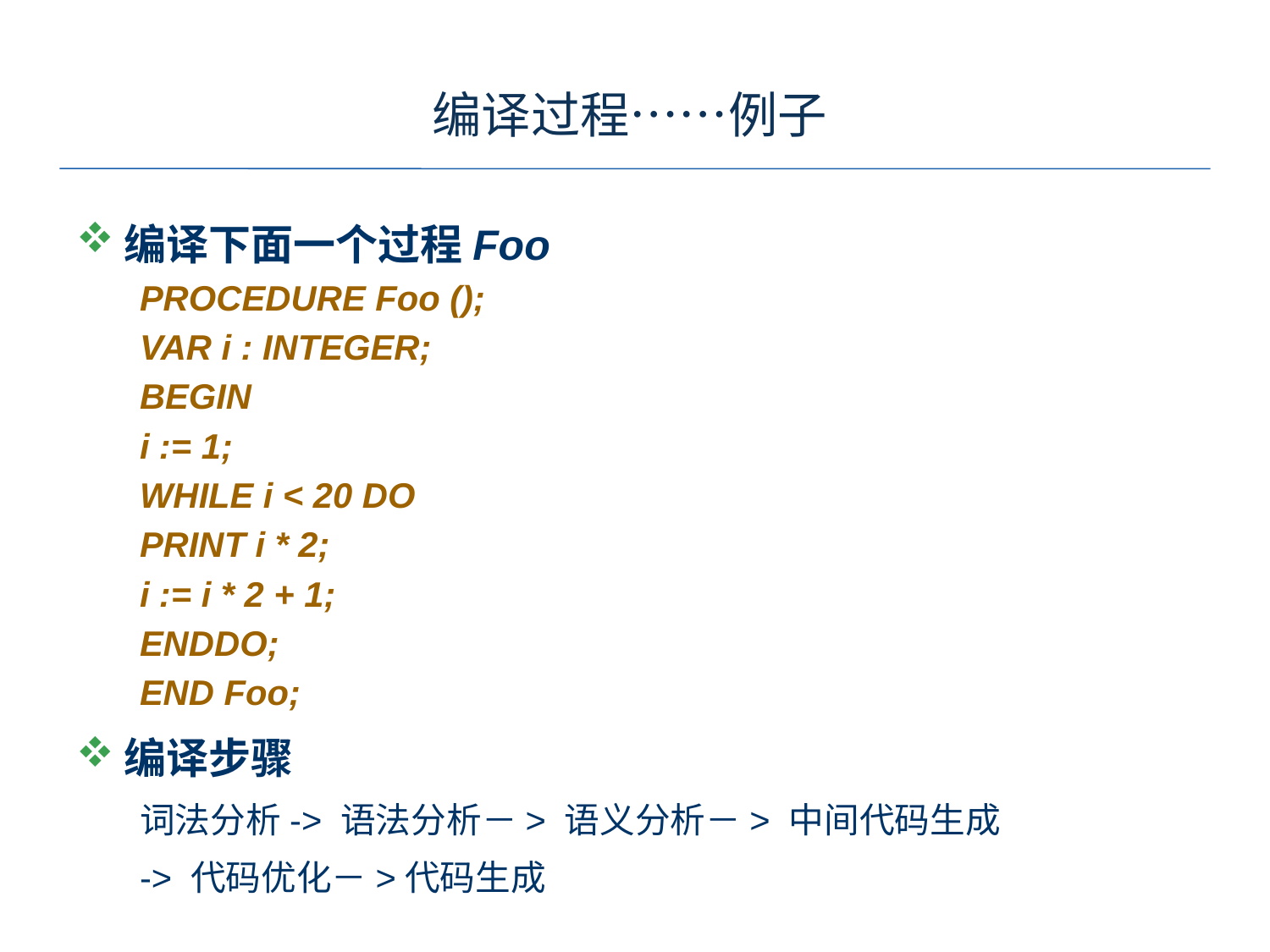

# 编译过程……例子
编译下面一个过程Foo
PROCEDURE Foo ();
VAR i : INTEGER;
BEGIN
i := 1;
WHILE i < 20 DO
PRINT i * 2;
i := i * 2 + 1;
ENDDO;
END Foo;
编译步骤
词法分析-> 语法分析－> 语义分析－> 中间代码生成
-> 代码优化－>代码生成